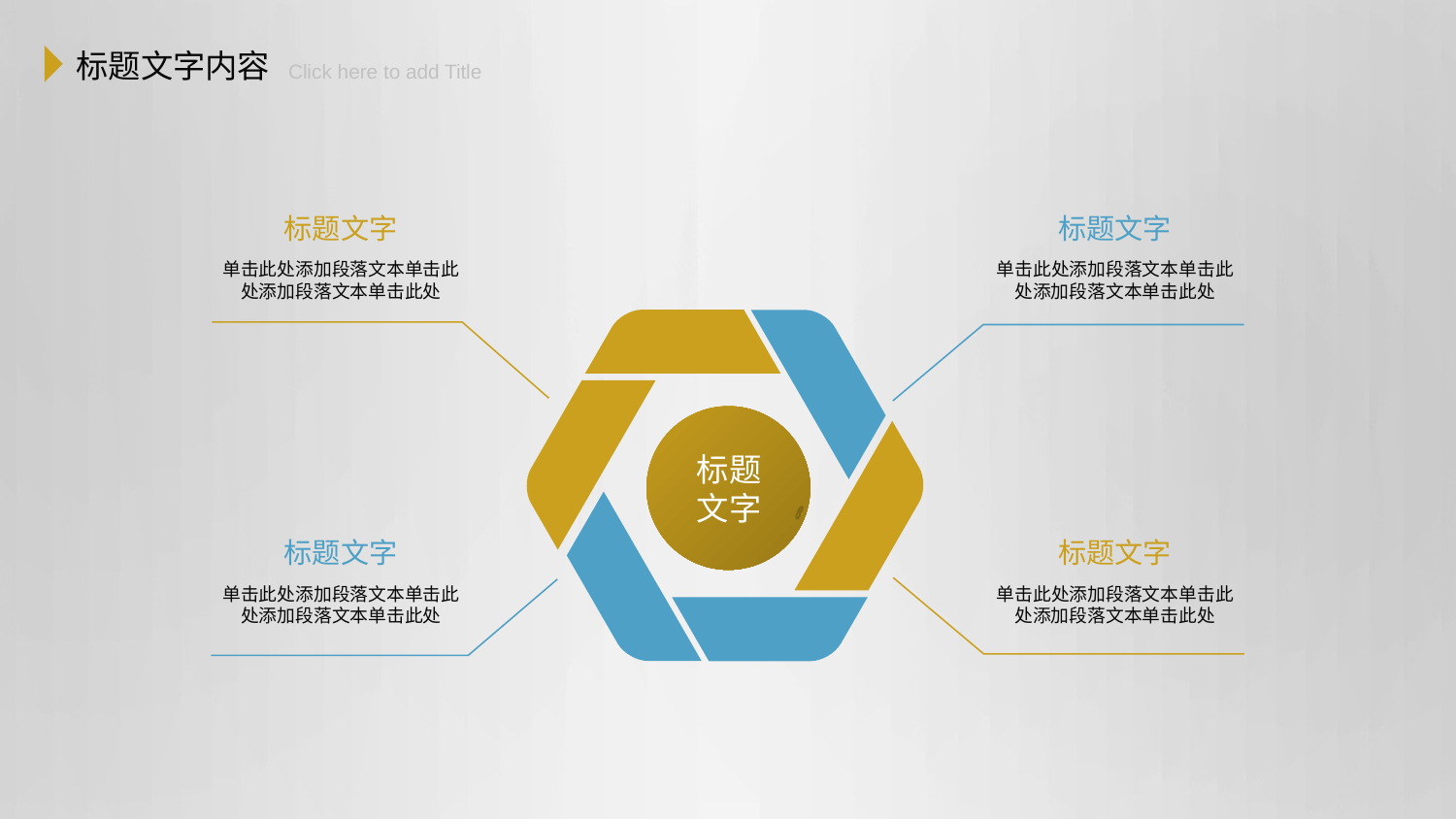

标题文字内容
  Click here to add Title

标题文字
单击此处添加段落文本单击此处添加段落文本单击此处
标题文字
单击此处添加段落文本单击此处添加段落文本单击此处

标题
文字

标题文字
单击此处添加段落文本单击此处添加段落文本单击此处
标题文字
单击此处添加段落文本单击此处添加段落文本单击此处